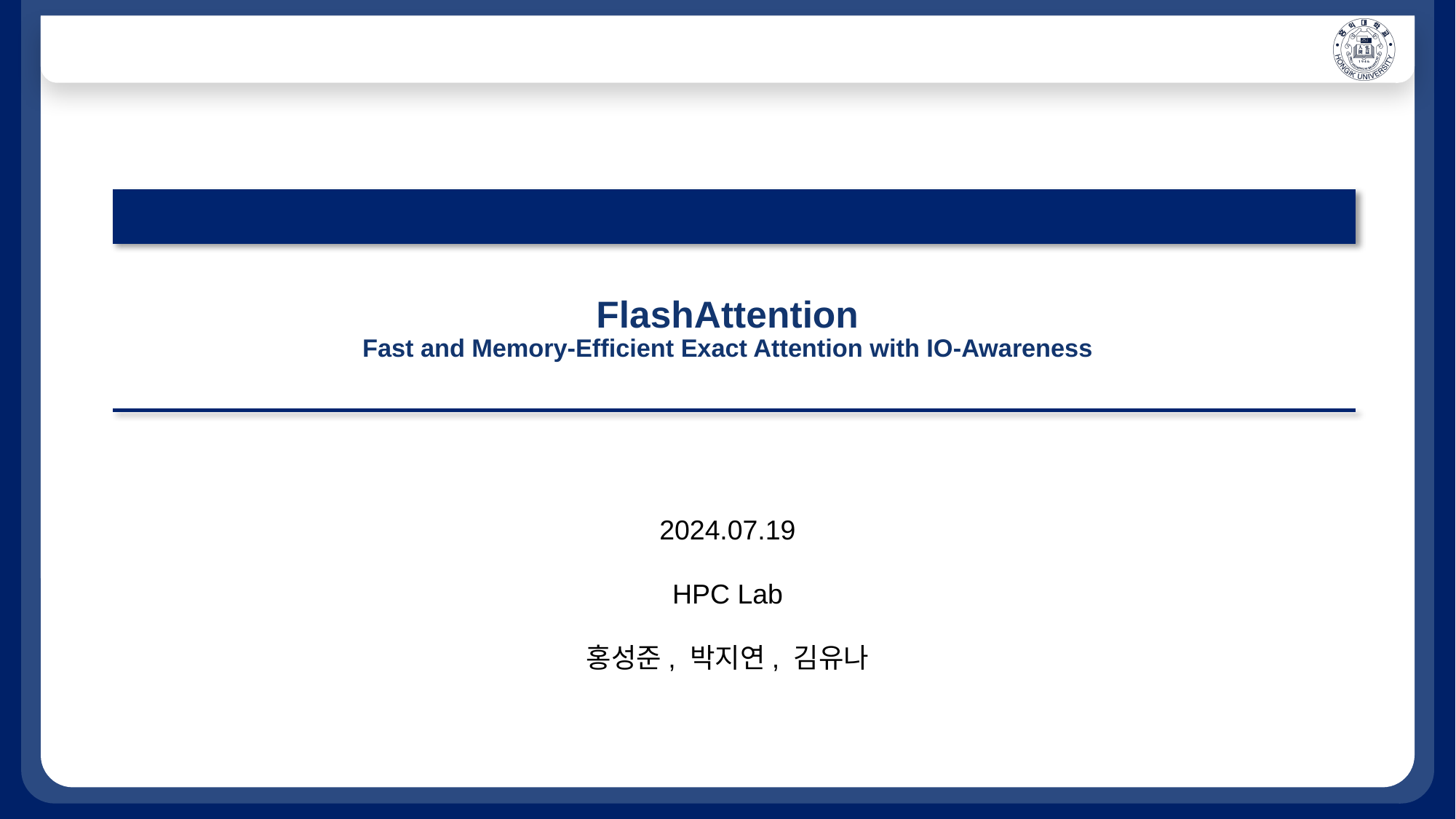

# FlashAttention Fast and Memory-Efficient Exact Attention with IO-Awareness
2024.07.19
HPC Lab
홍성준, 박지연, 김유나